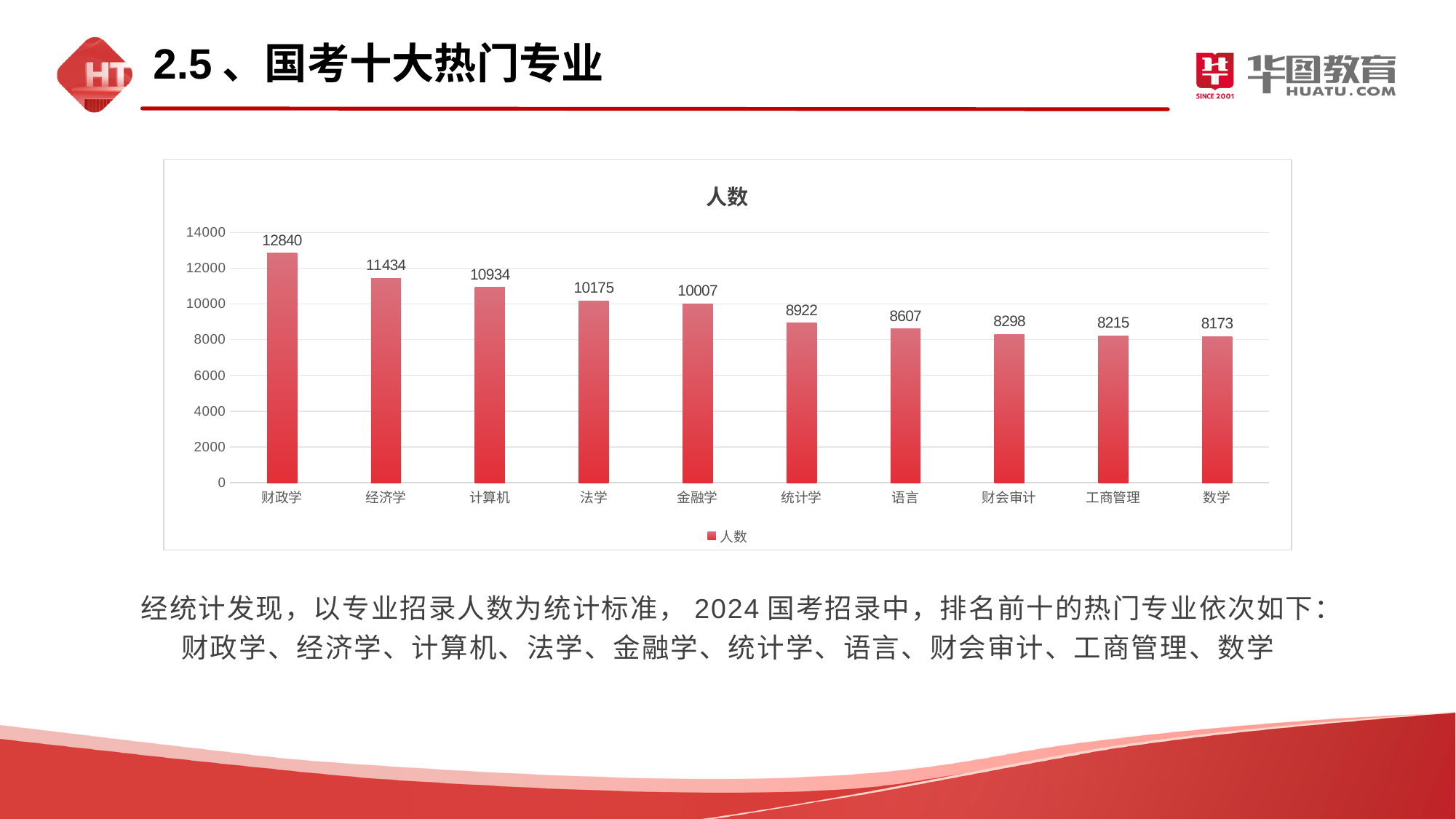

2.5、国考十大热门专业

### Chart:

| Category | 人数 |
|---|---|
| 财政学 | 12840.0 |
| 经济学 | 11434.0 |
| 计算机 | 10934.0 |
| 法学 | 10175.0 |
| 金融学 | 10007.0 |
| 统计学 | 8922.0 |
| 语言 | 8607.0 |
| 财会审计 | 8298.0 |
| 工商管理 | 8215.0 |
| 数学 | 8173.0 |
经统计发现，以专业招录人数为统计标准，2024国考招录中，排名前十的热门专业依次如下：财政学、经济学、计算机、法学、金融学、统计学、语言、财会审计、工商管理、数学